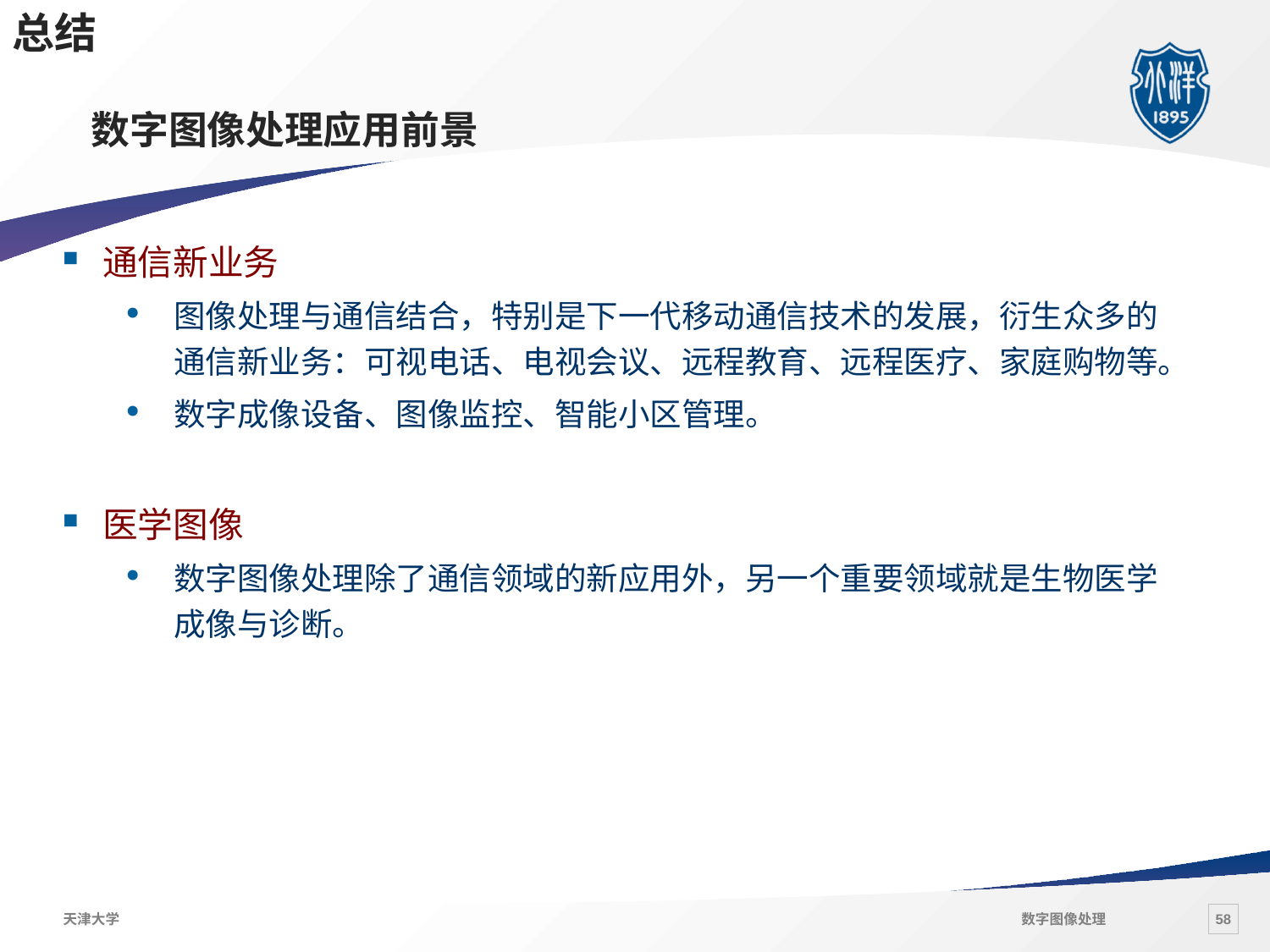

总结
# 数字图像处理应用前景
通信新业务
图像处理与通信结合，特别是下一代移动通信技术的发展，衍生众多的通信新业务：可视电话、电视会议、远程教育、远程医疗、家庭购物等。
数字成像设备、图像监控、智能小区管理。

医学图像
数字图像处理除了通信领域的新应用外，另一个重要领域就是生物医学成像与诊断。